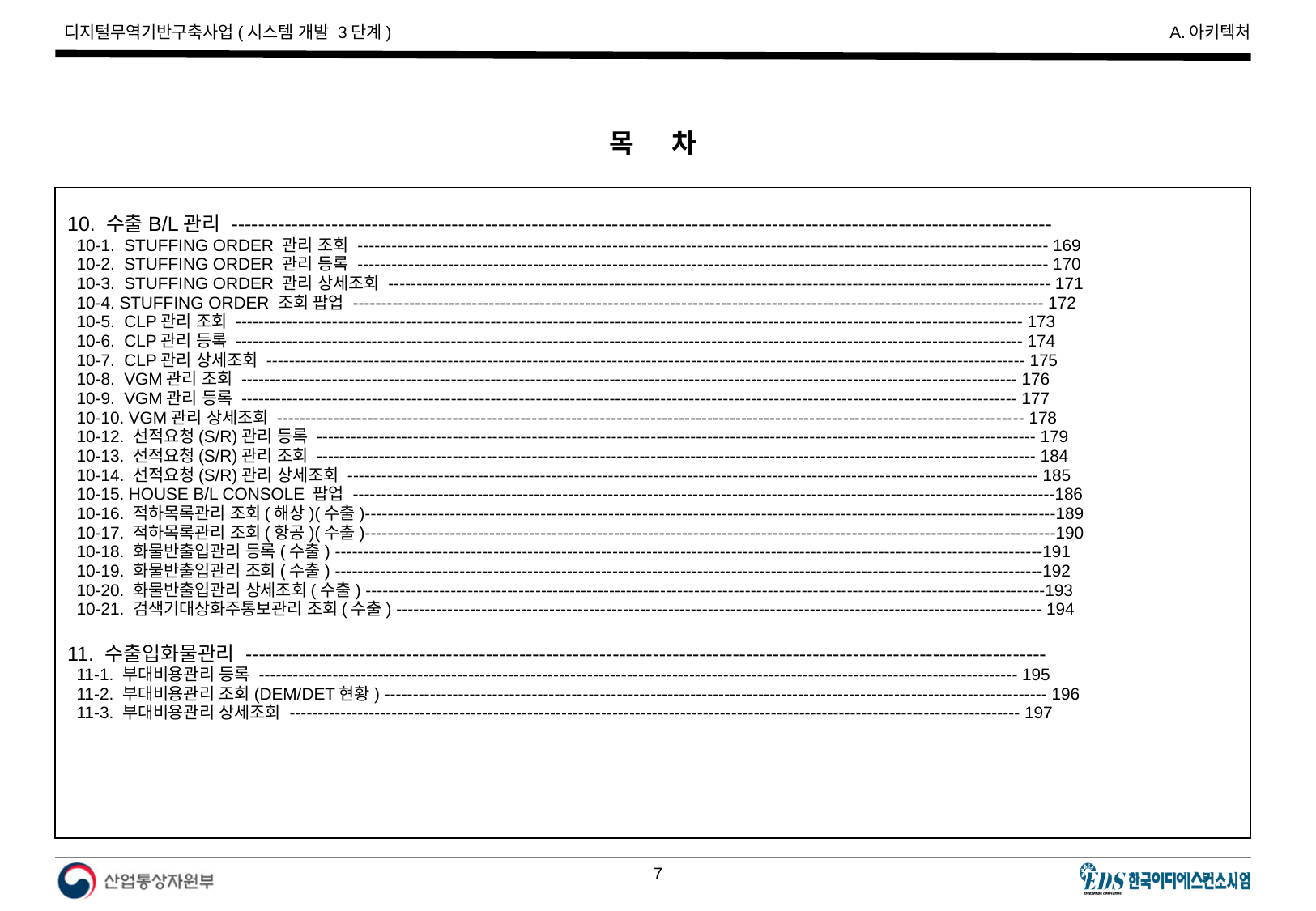

목     차

10. 수출B/L관리 ---------------------------------------------------------------------------------------------------------------------------
  10-1.  STUFFING ORDER 관리 조회 -------------------------------------------------------------------------------------------------------------------------- 169
  10-2.  STUFFING ORDER 관리 등록 -------------------------------------------------------------------------------------------------------------------------- 170
  10-3.  STUFFING ORDER 관리 상세조회 --------------------------------------------------------------------------------------------------------------------- 171
  10-4. STUFFING ORDER 조회 팝업 -------------------------------------------------------------------------------------------------------------------------- 172
  10-5.  CLP관리 조회 ------------------------------------------------------------------------------------------------------------------------------------------- 173
  10-6.  CLP관리 등록 ------------------------------------------------------------------------------------------------------------------------------------------- 174
  10-7.  CLP관리 상세조회 -------------------------------------------------------------------------------------------------------------------------------------- 175
  10-8.  VGM관리 조회 ----------------------------------------------------------------------------------------------------------------------------------------- 176
  10-9.  VGM관리 등록 ----------------------------------------------------------------------------------------------------------------------------------------- 177
  10-10. VGM관리 상세조회 ------------------------------------------------------------------------------------------------------------------------------------ 178
  10-12. 선적요청(S/R)관리 등록 ------------------------------------------------------------------------------------------------------------------------------- 179
  10-13. 선적요청(S/R)관리 조회 ------------------------------------------------------------------------------------------------------------------------------- 184
  10-14. 선적요청(S/R)관리 상세조회 -------------------------------------------------------------------------------------------------------------------------- 185
  10-15. HOUSE B/L CONSOLE 팝업 ----------------------------------------------------------------------------------------------------------------------------186
  10-16. 적하목록관리 조회(해상)(수출)--------------------------------------------------------------------------------------------------------------------------189
  10-17. 적하목록관리 조회(항공)(수출)--------------------------------------------------------------------------------------------------------------------------190
  10-18. 화물반출입관리 등록(수출) -----------------------------------------------------------------------------------------------------------------------------191
  10-19. 화물반출입관리 조회(수출) -----------------------------------------------------------------------------------------------------------------------------192
  10-20. 화물반출입관리 상세조회(수출) ------------------------------------------------------------------------------------------------------------------------193
  10-21. 검색기대상화주통보관리 조회(수출) ------------------------------------------------------------------------------------------------------------------ 194

11. 수출입화물관리 ------------------------------------------------------------------------------------------------------------------------
  11-1. 부대비용관리 등록 -------------------------------------------------------------------------------------------------------------------------------------- 195
  11-2. 부대비용관리 조회(DEM/DET현황) --------------------------------------------------------------------------------------------------------------------- 196
  11-3. 부대비용관리 상세조회 --------------------------------------------------------------------------------------------------------------------------------- 197